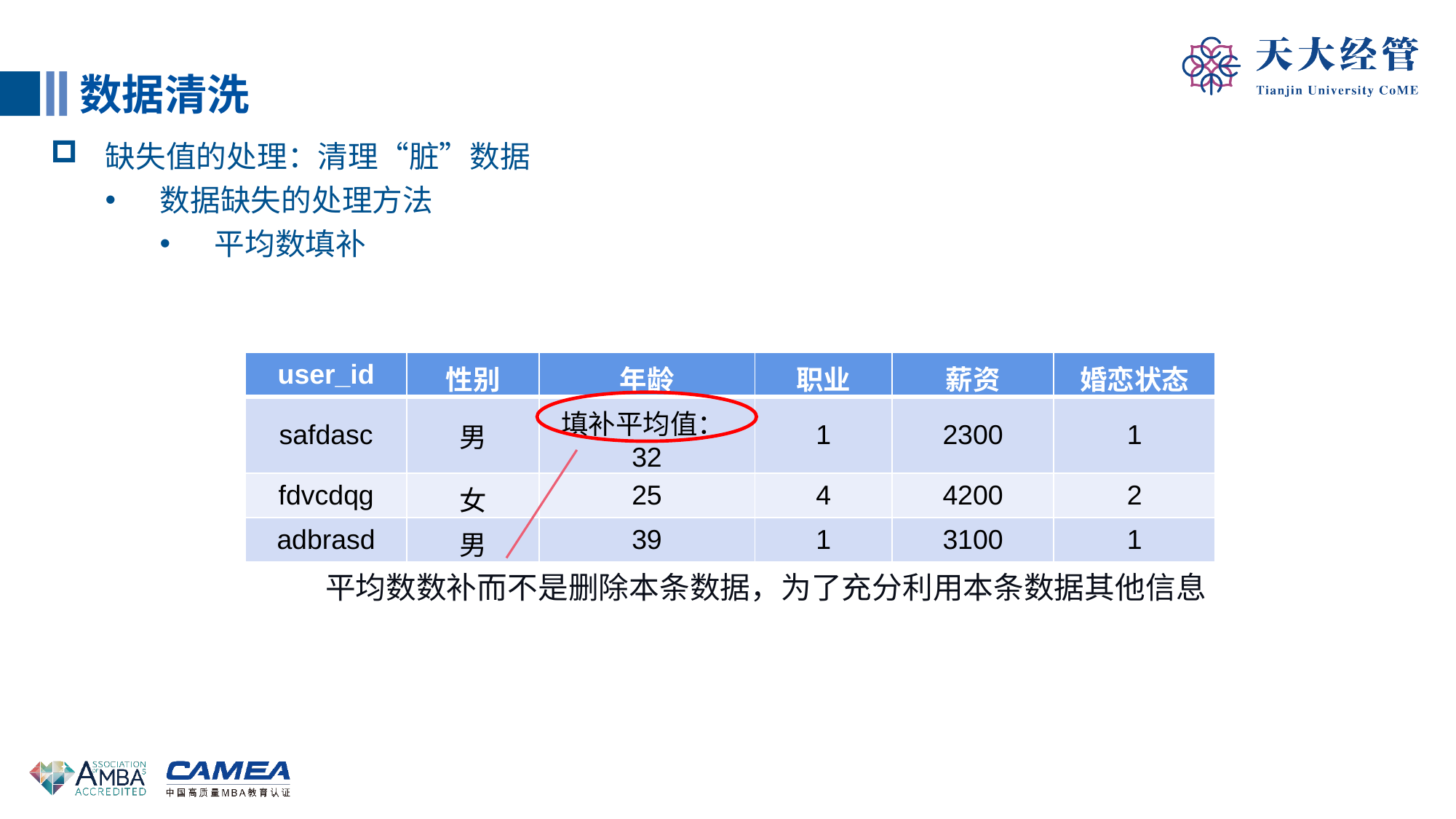

数据清洗

缺失值的处理：清理“脏”数据
数据缺失的处理方法
平均数填补
| user\_id | 性别 | 年龄 | 职业 | 薪资 | 婚恋状态 |
| --- | --- | --- | --- | --- | --- |
| safdasc | 男 | 填补平均值：32 | 1 | 2300 | 1 |
| fdvcdqg | 女 | 25 | 4 | 4200 | 2 |
| adbrasd | 男 | 39 | 1 | 3100 | 1 |

平均数数补而不是删除本条数据，为了充分利用本条数据其他信息